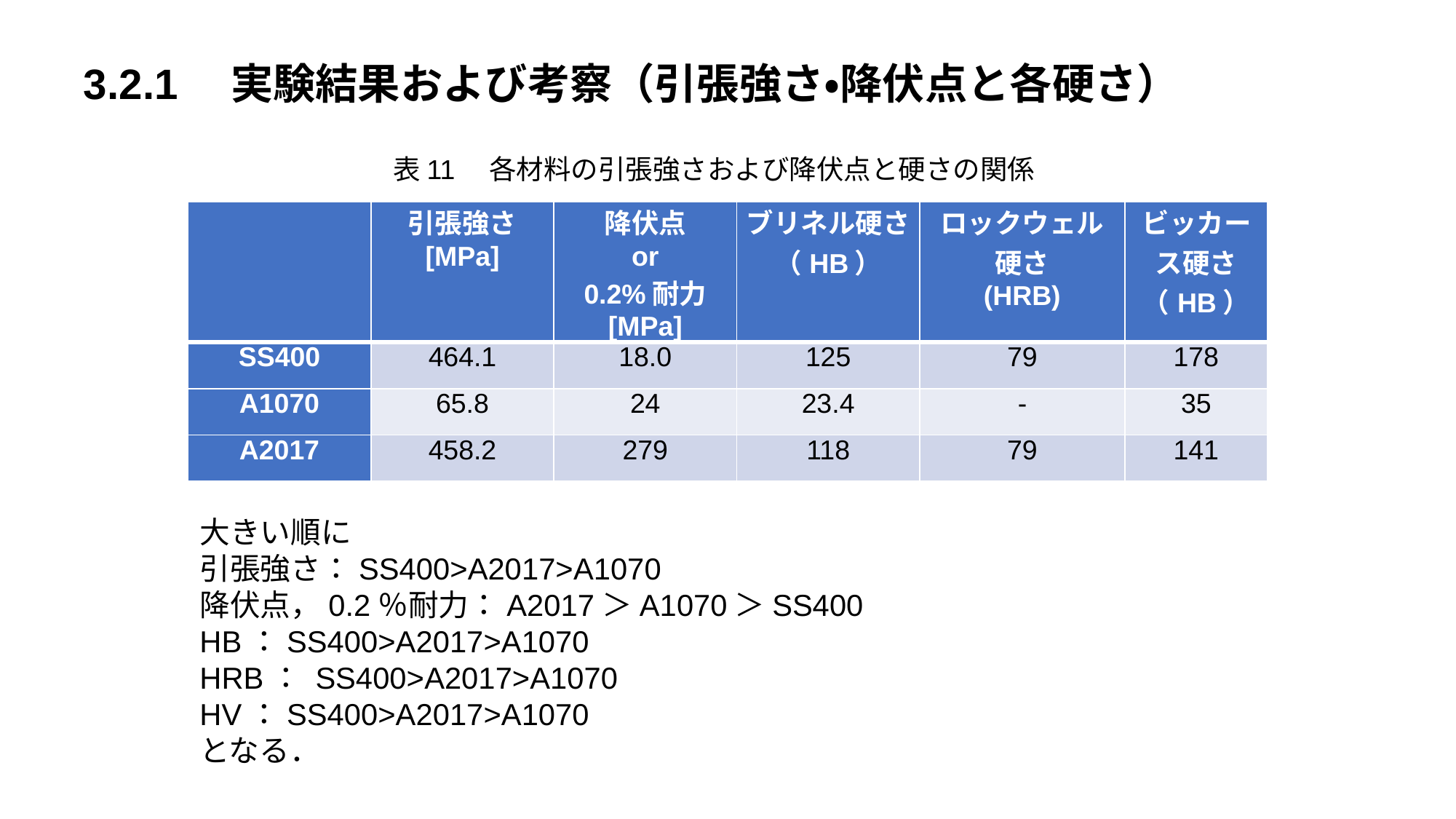

#
3.2.1　実験結果および考察（引張強さ・降伏点と各硬さ）

表11　各材料の引張強さおよび降伏点と硬さの関係
|  | 引張強さ [MPa] | 降伏点 or 0.2%耐力 [MPa] | ブリネル硬さ （HB） | ロックウェル硬さ (HRB) | ビッカース硬さ （HB） |
| --- | --- | --- | --- | --- | --- |
| SS400 | 464.1 | 18.0 | 125 | 79 | 178 |
| A1070 | 65.8 | 24 | 23.4 | - | 35 |
| A2017 | 458.2 | 279 | 118 | 79 | 141 |
大きい順に
引張強さ：SS400>A2017>A1070
降伏点，0.2％耐力：A2017＞A1070＞SS400
HB：SS400>A2017>A1070
HRB： SS400>A2017>A1070
HV：SS400>A2017>A1070
となる．